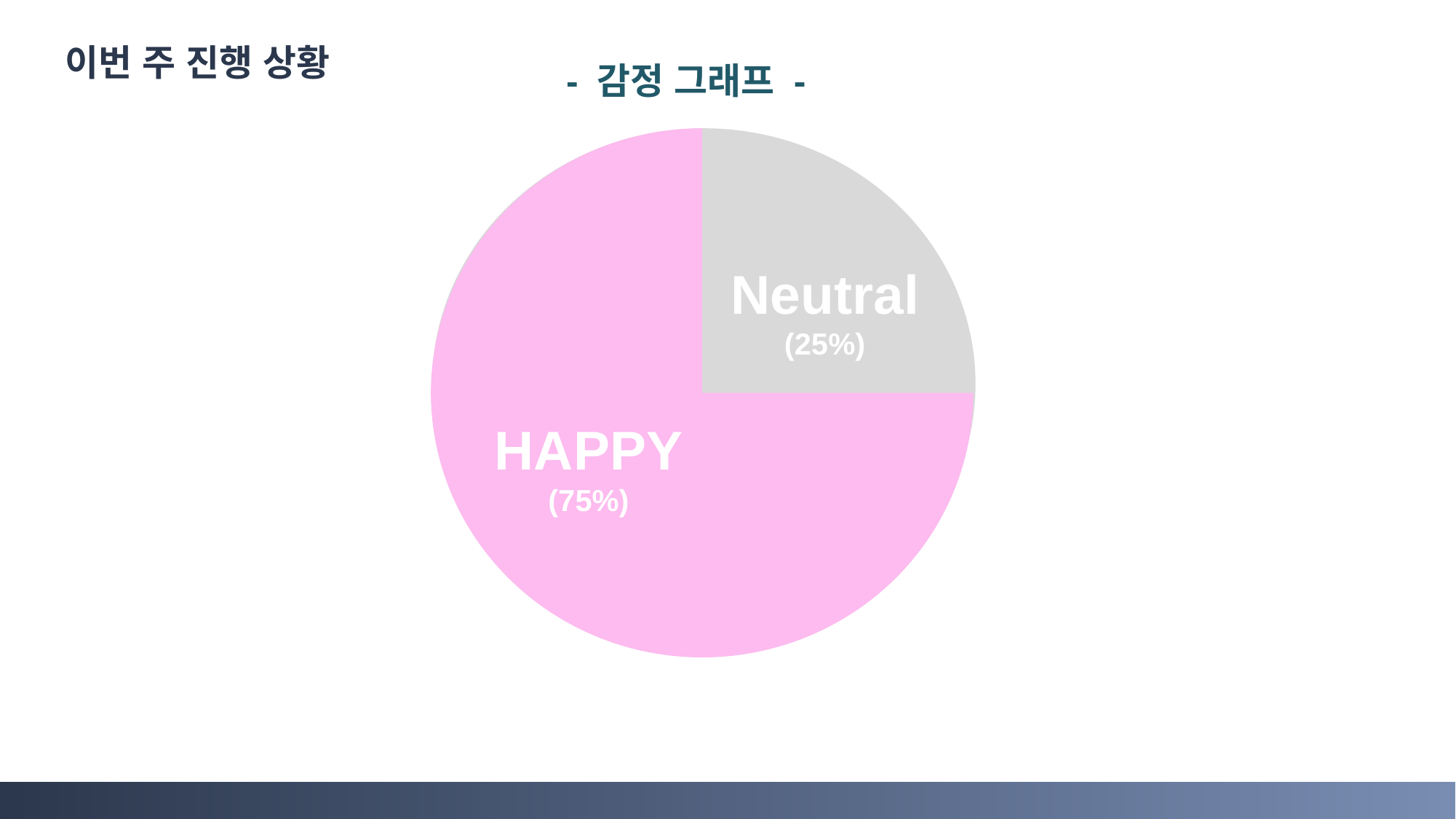

이번 주 진행 상황
- 감정 그래프 -

Neutral
(25%)
HAPPY
(75%)